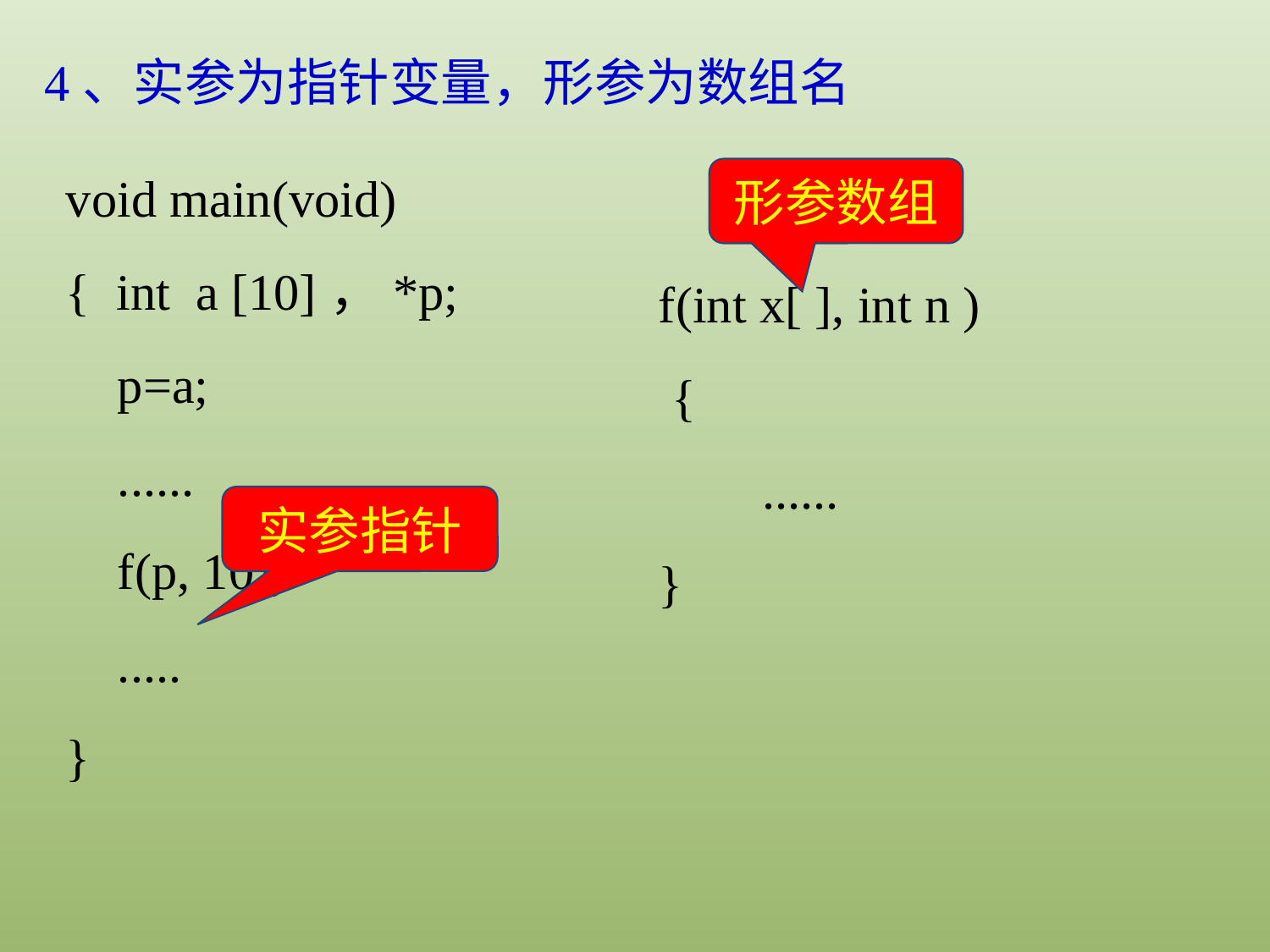

4、实参为指针变量，形参为数组名
void main(void)
{  int  a [10]，*p;
    p=a;
    ......
    f(p, 10);
    .....
}
形参数组
f(int x[ ], int n )
 {
        ......
}
实参指针
448